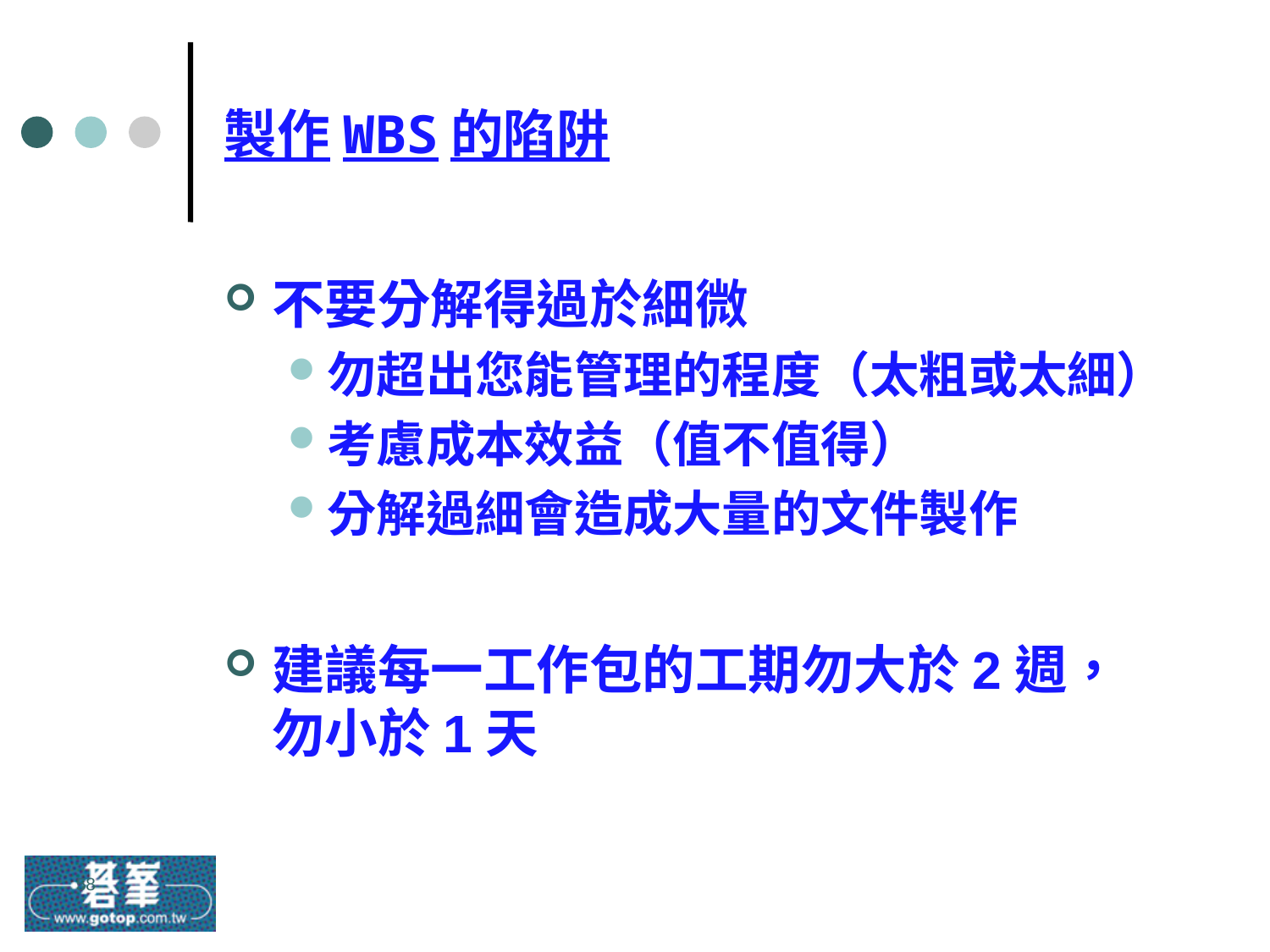

# 製作WBS的陷阱
不要分解得過於細微
勿超出您能管理的程度（太粗或太細）
考慮成本效益（值不值得）
分解過細會造成大量的文件製作

建議每一工作包的工期勿大於2週，勿小於1天
58